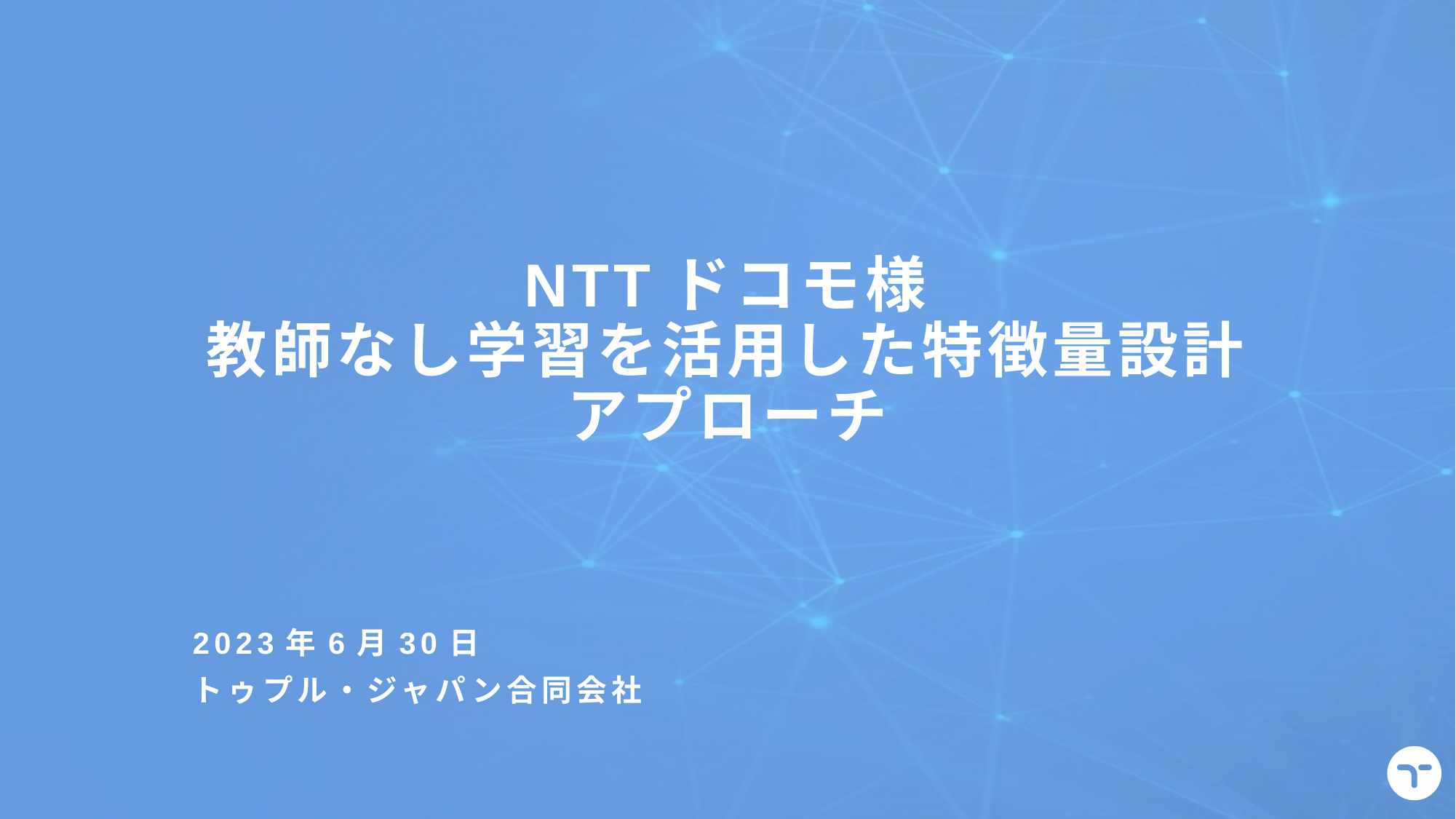

# NTTドコモ様 教師なし学習を活用した特徴量設計 アプローチ
2023年6月30日
トゥプル・ジャパン合同会社